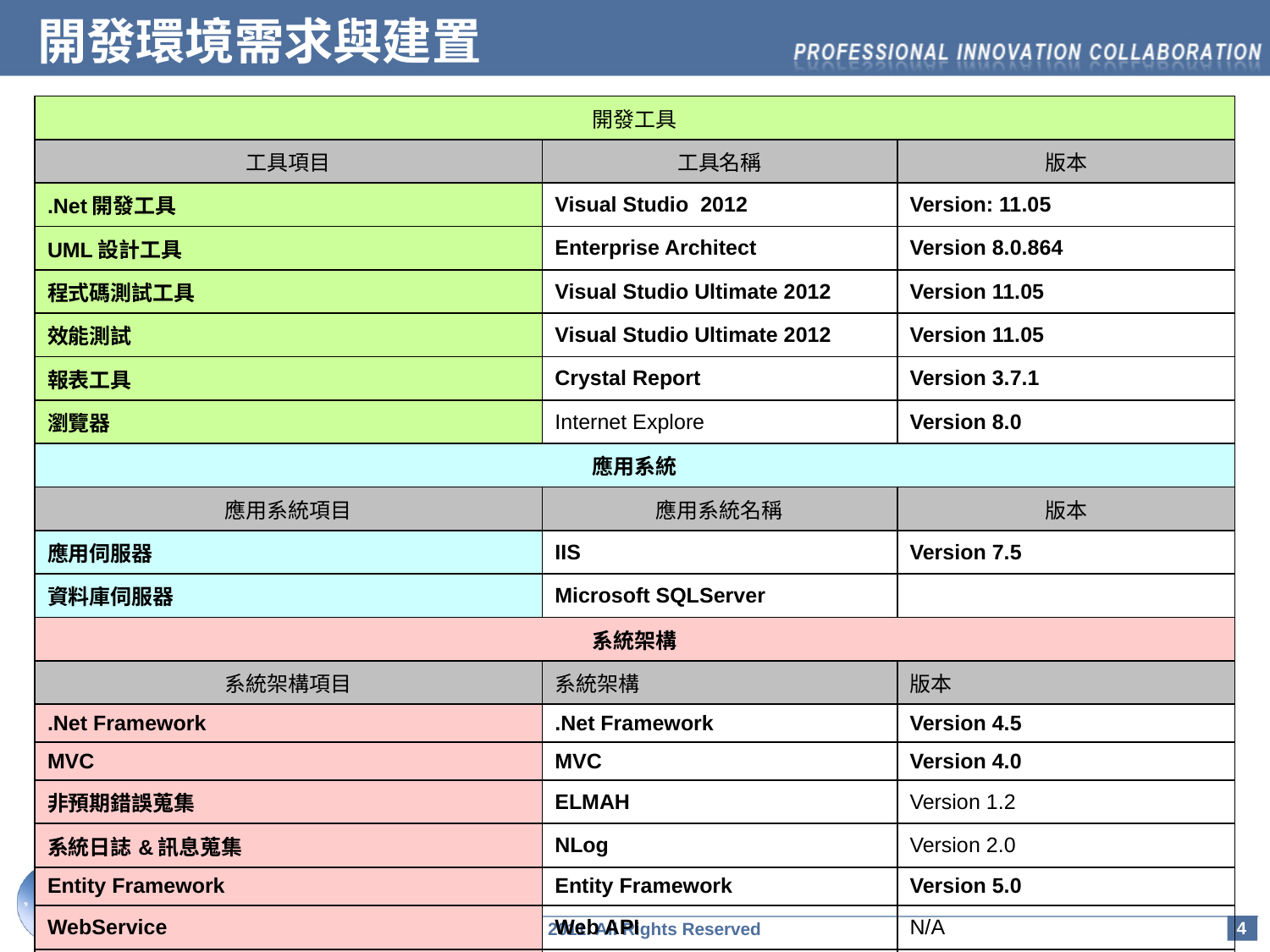

開發環境需求與建置
| 開發工具 |  |  |
| --- | --- | --- |
| 工具項目 | 工具名稱 | 版本 |
| .Net開發工具 | Visual Studio 2012 | Version: 11.05 |
| UML設計工具 | Enterprise Architect | Version 8.0.864 |
| 程式碼測試工具 | Visual Studio Ultimate 2012 | Version 11.05 |
| 效能測試 | Visual Studio Ultimate 2012 | Version 11.05 |
| 報表工具 | Crystal Report | Version 3.7.1 |
| 瀏覽器 | Internet Explore | Version 8.0 |
| 應用系統 |  |  |
| 應用系統項目 | 應用系統名稱 | 版本 |
| 應用伺服器 | IIS | Version 7.5 |
| 資料庫伺服器 | Microsoft SQLServer |  |
| 系統架構 |  |  |
| 系統架構項目 | 系統架構 | 版本 |
| .Net Framework | .Net Framework | Version 4.5 |
| MVC | MVC | Version 4.0 |
| 非預期錯誤蒐集 | ELMAH | Version 1.2 |
| 系統日誌&訊息蒐集 | NLog | Version 2.0 |
| Entity Framework | Entity Framework | Version 5.0 |
| WebService | Web API | N/A |
| 資料加解密 | MD5, SHA1,AES | N/A |